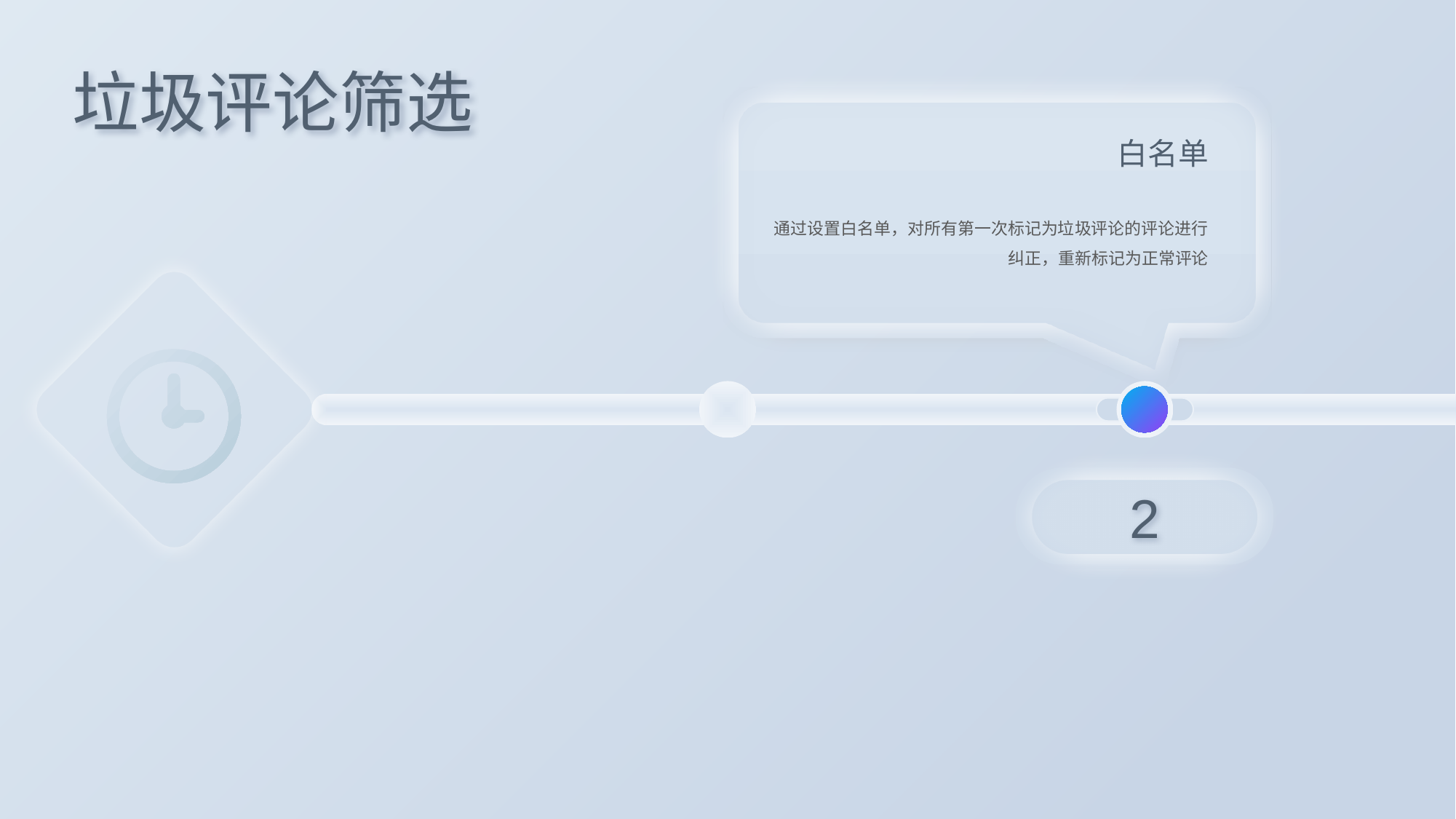

垃圾评论筛选

白名单
通过设置白名单，对所有第一次标记为垃圾评论的评论进行纠正，重新标记为正常评论

2